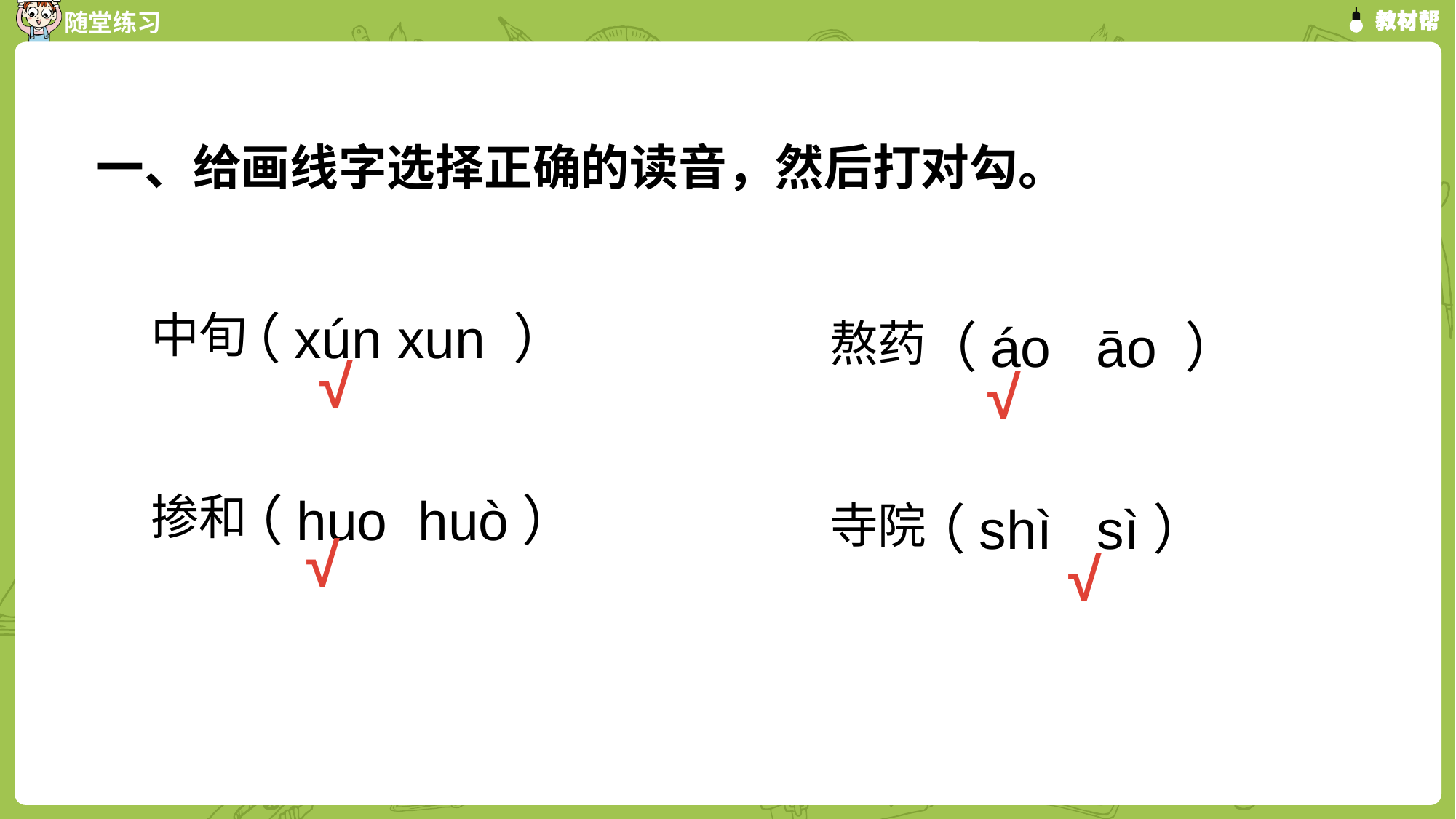

一、给画线字选择正确的读音，然后打对勾。
中旬
（xún xun ）
熬药
（áo   āo ）
√
√
掺和
（huo  huò）
寺院
（shì   sì）
√
√